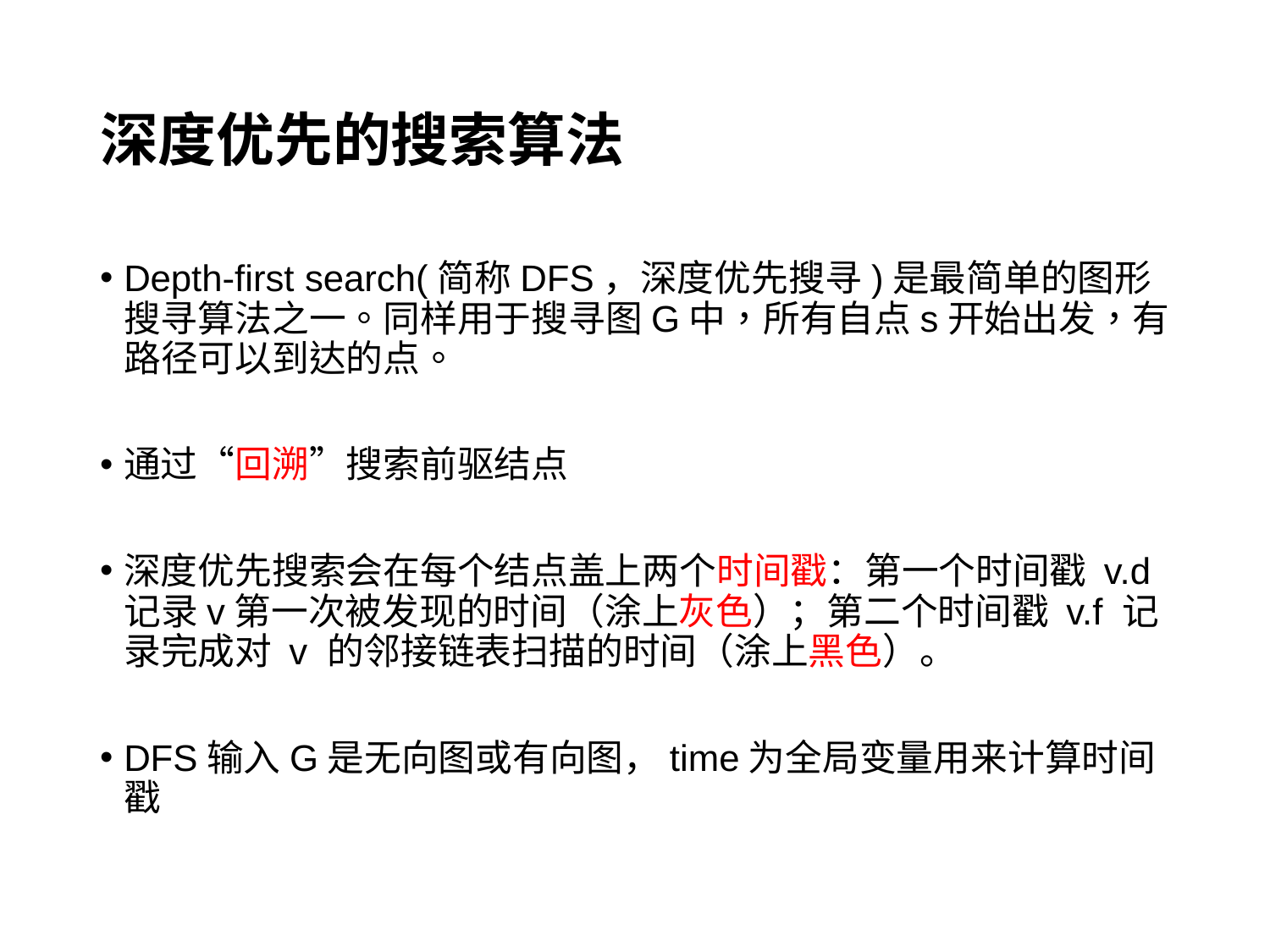

# 深度优先的搜索算法
Depth-first search(简称DFS，深度优先搜寻)是最简单的图形搜寻算法之一。同样用于搜寻图G中，所有自点s开始出发，有路径可以到达的点。

通过“回溯”搜索前驱结点

深度优先搜索会在每个结点盖上两个时间戳：第一个时间戳 v.d 记录v第一次被发现的时间（涂上灰色）；第二个时间戳 v.f 记录完成对 v 的邻接链表扫描的时间（涂上黑色）。

DFS输入G是无向图或有向图，time为全局变量用来计算时间戳